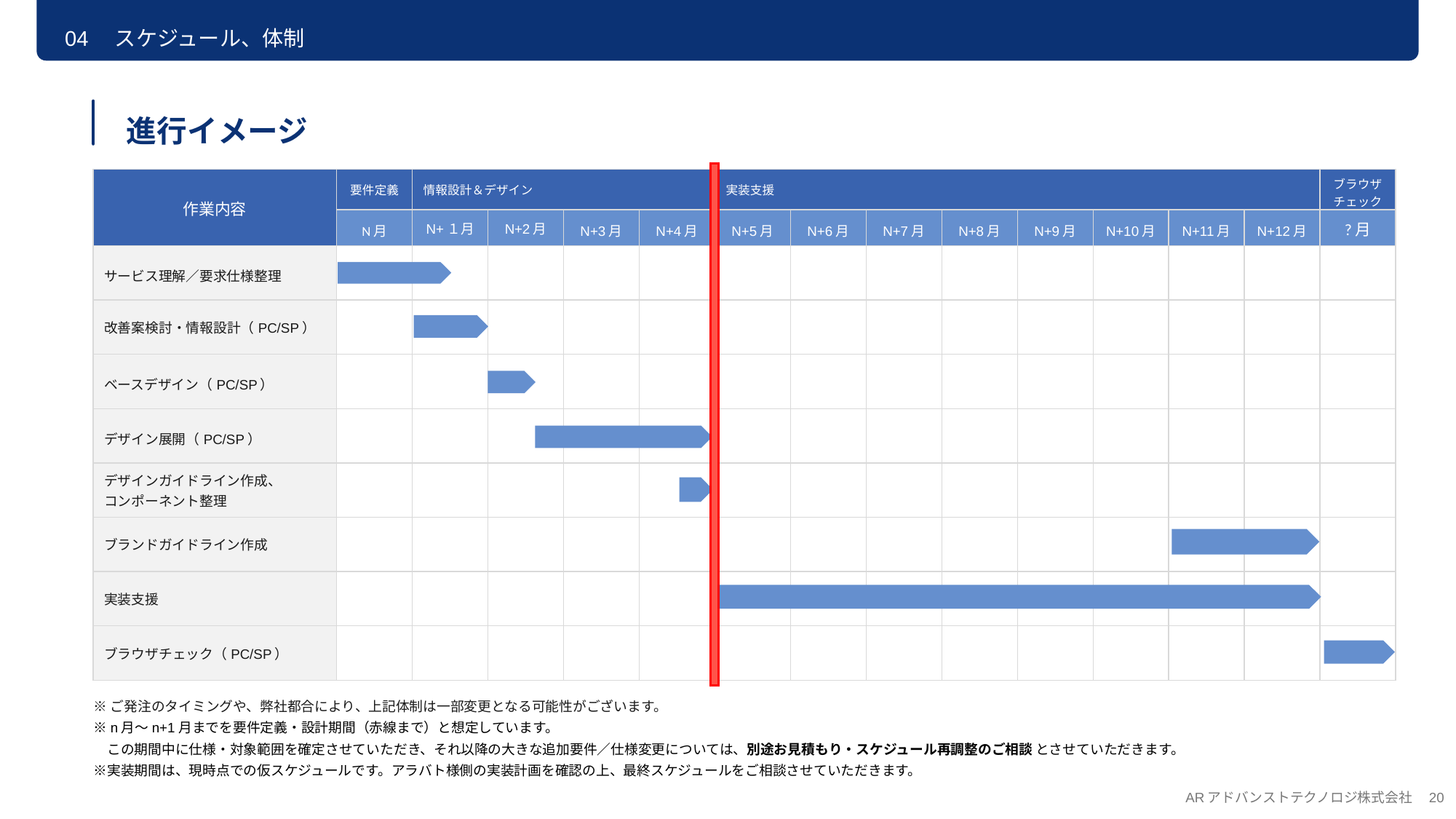

04　スケジュール、体制
進行イメージ

| 作業内容 | 要件定義 | 情報設計＆デザイン |  |  |  | 実装支援 |  |  |  |  |  |  |  | ブラウザチェック​ |
| --- | --- | --- | --- | --- | --- | --- | --- | --- | --- | --- | --- | --- | --- | --- |
|  | N月 | N+１月 | N+2月 | N+3月 | N+4月 | N+5月 | N+6月 | N+7月 | N+8月 | N+9月 | N+10月 | N+11月 | N+12月 | ?月 |
| サービス理解／要求仕様整理 |  |  |  |  |  |  |  |  |  |  |  |  |  |  |
| 改善案検討・情報設計（PC/SP） |  |  |  |  |  |  |  |  |  |  |  |  |  |  |
| ベースデザイン（PC/SP） |  |  |  |  |  |  |  |  |  |  |  |  |  |  |
| デザイン展開（PC/SP） |  |  |  |  |  |  |  |  |  |  |  |  |  |  |
| デザインガイドライン作成、 コンポーネント整理 |  |  |  |  |  |  |  |  |  |  |  |  |  |  |
| ブランドガイドライン作成 |  |  |  |  |  |  |  |  |  |  |  |  |  |  |
| 実装支援 |  |  |  |  |  |  |  |  |  |  |  |  |  |  |
| ブラウザチェック（PC/SP） |  |  |  |  |  |  |  |  |  |  |  |  |  |  |

※ご発注のタイミングや、弊社都合により、上記体制は一部変更となる可能性がございます。
※n月〜n+1月までを要件定義・設計期間（赤線まで）と想定しています。
　この期間中に仕様・対象範囲を確定させていただき、それ以降の大きな追加要件／仕様変更については、別途お見積もり・スケジュール再調整のご相談 とさせていただきます。
※実装期間は、現時点での仮スケジュールです。アラバト様側の実装計画を確認の上、最終スケジュールをご相談させていただきます。
ARアドバンストテクノロジ株式会社　20